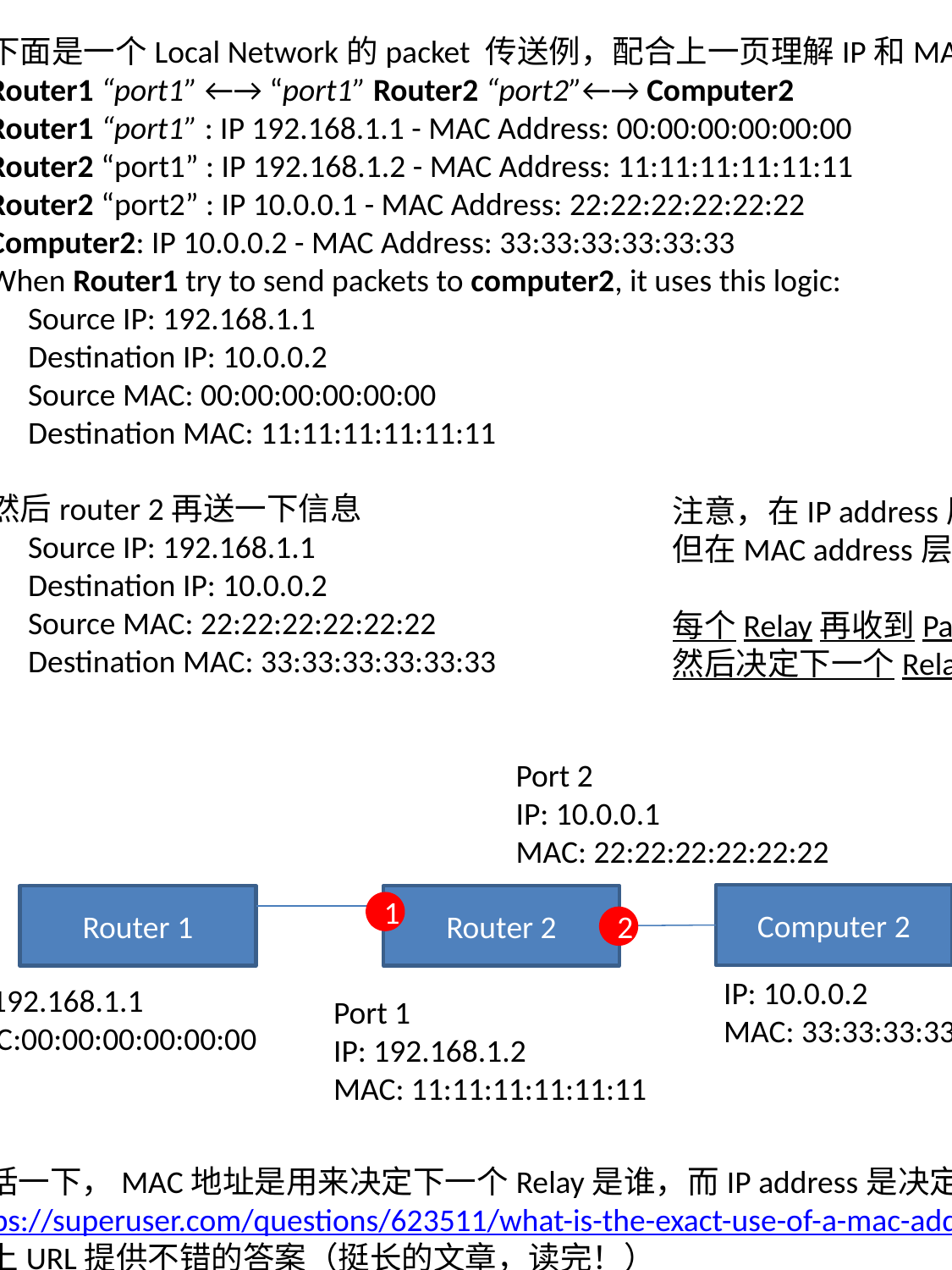

下面是一个Local Network的packet 传送例，配合上一页理解IP和MAC地址到底咋并用的
Router1 “port1” ←→ “port1” Router2 “port2”←→ Computer2
Router1 “port1” : IP 192.168.1.1 - MAC Address: 00:00:00:00:00:00
Router2 “port1” : IP 192.168.1.2 - MAC Address: 11:11:11:11:11:11
Router2 “port2” : IP 10.0.0.1 - MAC Address: 22:22:22:22:22:22
Computer2: IP 10.0.0.2 - MAC Address: 33:33:33:33:33:33
When Router1 try to send packets to computer2, it uses this logic:
Source IP: 192.168.1.1
Destination IP: 10.0.0.2
Source MAC: 00:00:00:00:00:00
Destination MAC: 11:11:11:11:11:11

然后router 2再送一下信息
Source IP: 192.168.1.1
Destination IP: 10.0.0.2
Source MAC: 22:22:22:22:22:22
Destination MAC: 33:33:33:33:33:33
为什么需要MAC地址？
因为终归要有一个Hardware来送Packet
要给这个HW一个ID，所以其可以只看与其ID一样的Packets
这个ID就是MAC地址
注意，在IP address层，地址都没变
但在MAC address层，src和dest地址都变了

每个Relay再收到Packet的时候都会看一下Packet的dest IP地址，
然后决定下一个Relay（的MAC）
Port 2
IP: 10.0.0.1
MAC: 22:22:22:22:22:22
Router1可以用ARP建立一个IP-MAC
Lookup table，以便知道那个Router可以Handle 10.0.0.2
Computer 2
Router 1
Router 2
1
2
IP: 10.0.0.2
MAC: 33:33:33:33:33:33
IP: 192.168.1.1
MAC:00:00:00:00:00:00
Port 1
IP: 192.168.1.2
MAC: 11:11:11:11:11:11
概括一下，MAC地址是用来决定下一个Relay是谁，而IP address是决定两个端点（送信收信者）的
https://superuser.com/questions/623511/what-is-the-exact-use-of-a-mac-address
以上URL提供不错的答案（挺长的文章，读完！）